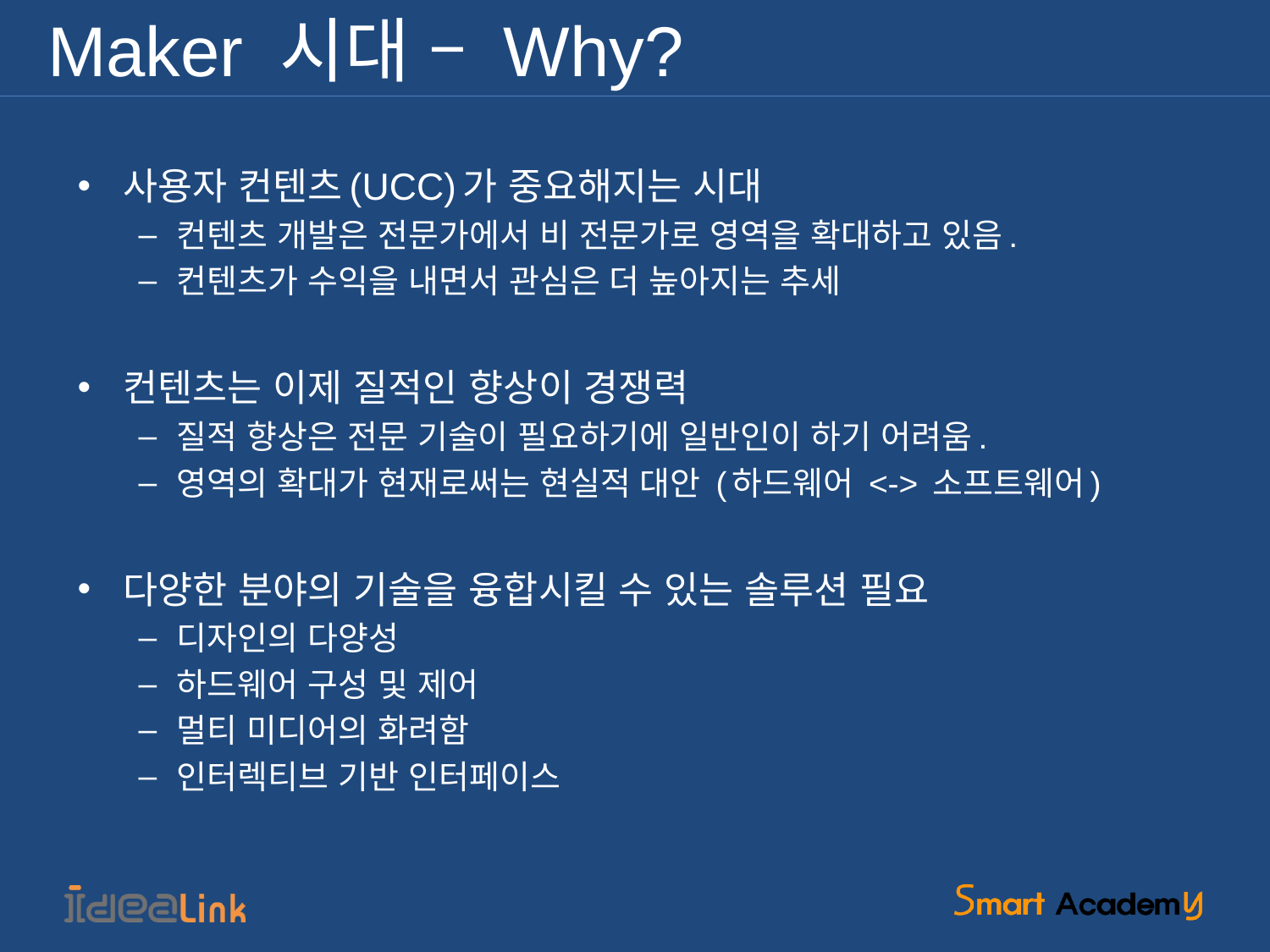

# Maker 시대 – Why?
사용자 컨텐츠(UCC)가 중요해지는 시대
컨텐츠 개발은 전문가에서 비 전문가로 영역을 확대하고 있음.
컨텐츠가 수익을 내면서 관심은 더 높아지는 추세

컨텐츠는 이제 질적인 향상이 경쟁력
질적 향상은 전문 기술이 필요하기에 일반인이 하기 어려움.
영역의 확대가 현재로써는 현실적 대안 (하드웨어 <-> 소프트웨어)

다양한 분야의 기술을 융합시킬 수 있는 솔루션 필요
디자인의 다양성
하드웨어 구성 및 제어
멀티 미디어의 화려함
인터렉티브 기반 인터페이스